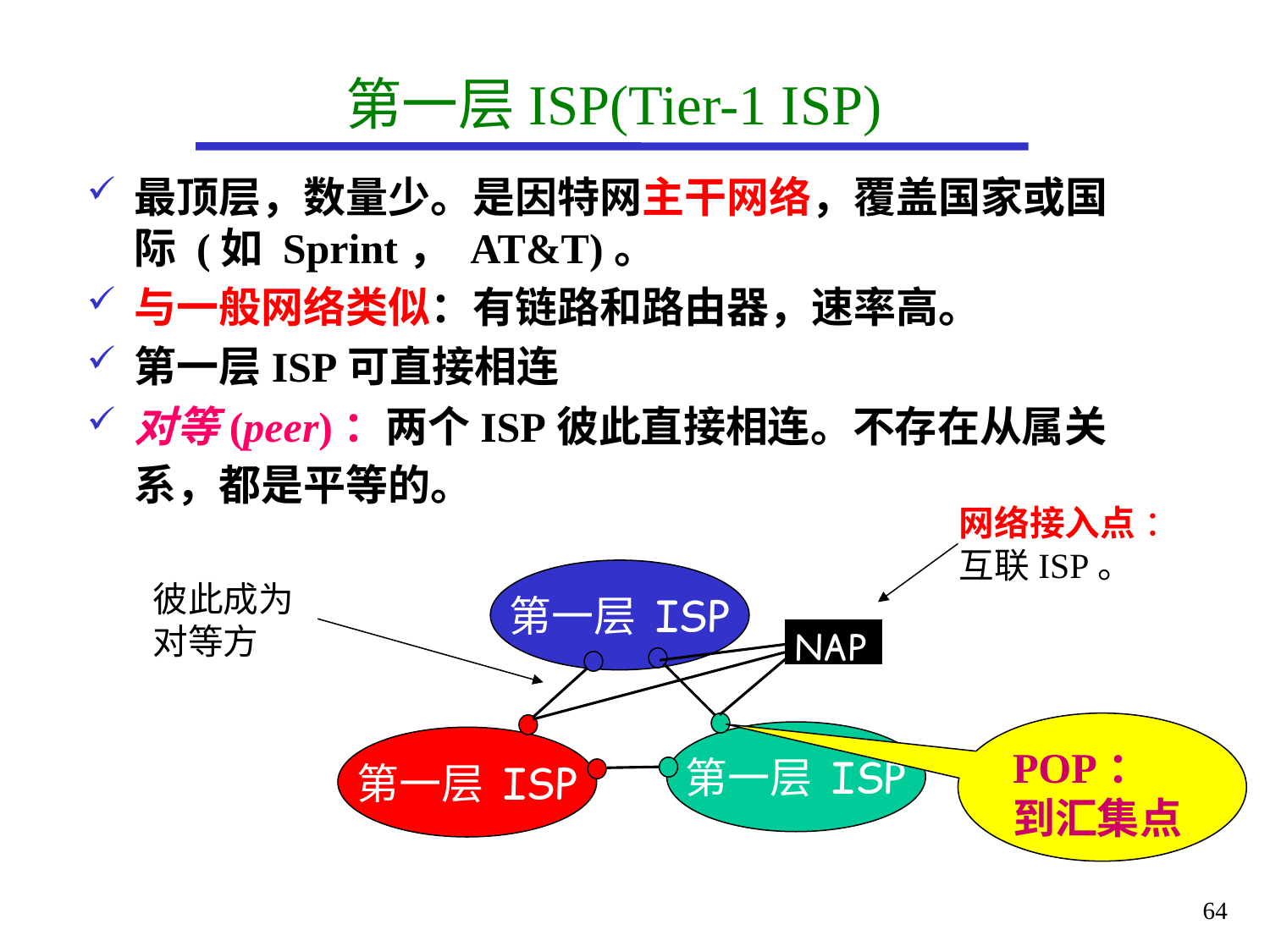

# 第一层ISP(Tier-1 ISP)
最顶层，数量少。是因特网主干网络，覆盖国家或国际 (如 Sprint， AT&T)。
与一般网络类似：有链路和路由器，速率高。
第一层ISP可直接相连
对等(peer)：两个ISP彼此直接相连。不存在从属关系，都是平等的。
网络接入点 ：互联ISP。

NAP

第一层 ISP
彼此成为对等方

POP：到汇集点
第一层 ISP
第一层 ISP
64